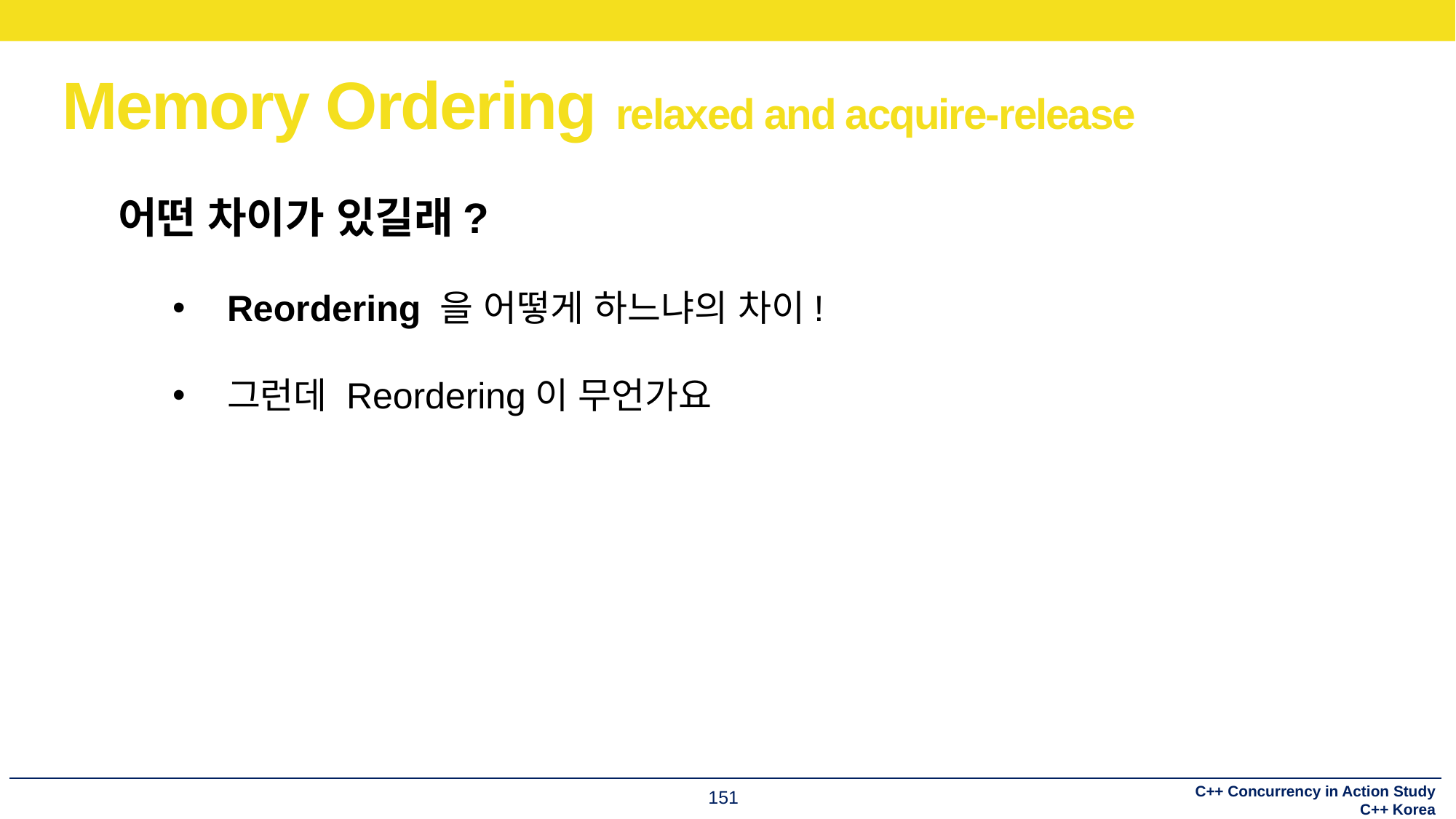

# Memory Ordering relaxed and acquire-release
어떤 차이가 있길래?

Reordering 을 어떻게 하느냐의 차이!

그런데 Reordering이 무언가요
151